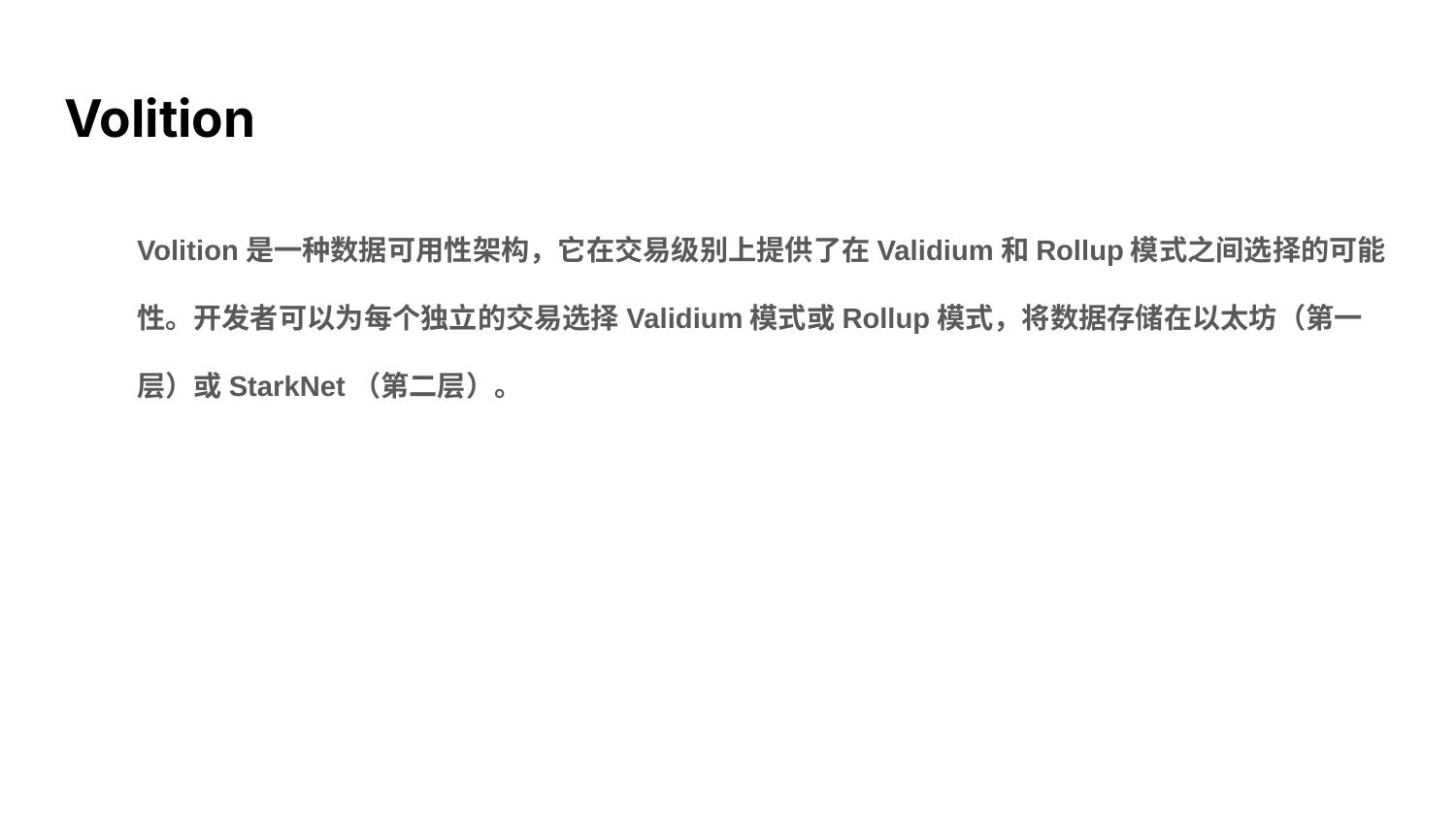

# Volition

Volition是一种数据可用性架构，它在交易级别上提供了在Validium和Rollup模式之间选择的可能性。开发者可以为每个独立的交易选择Validium模式或Rollup模式，将数据存储在以太坊（第一层）或StarkNet（第二层）。